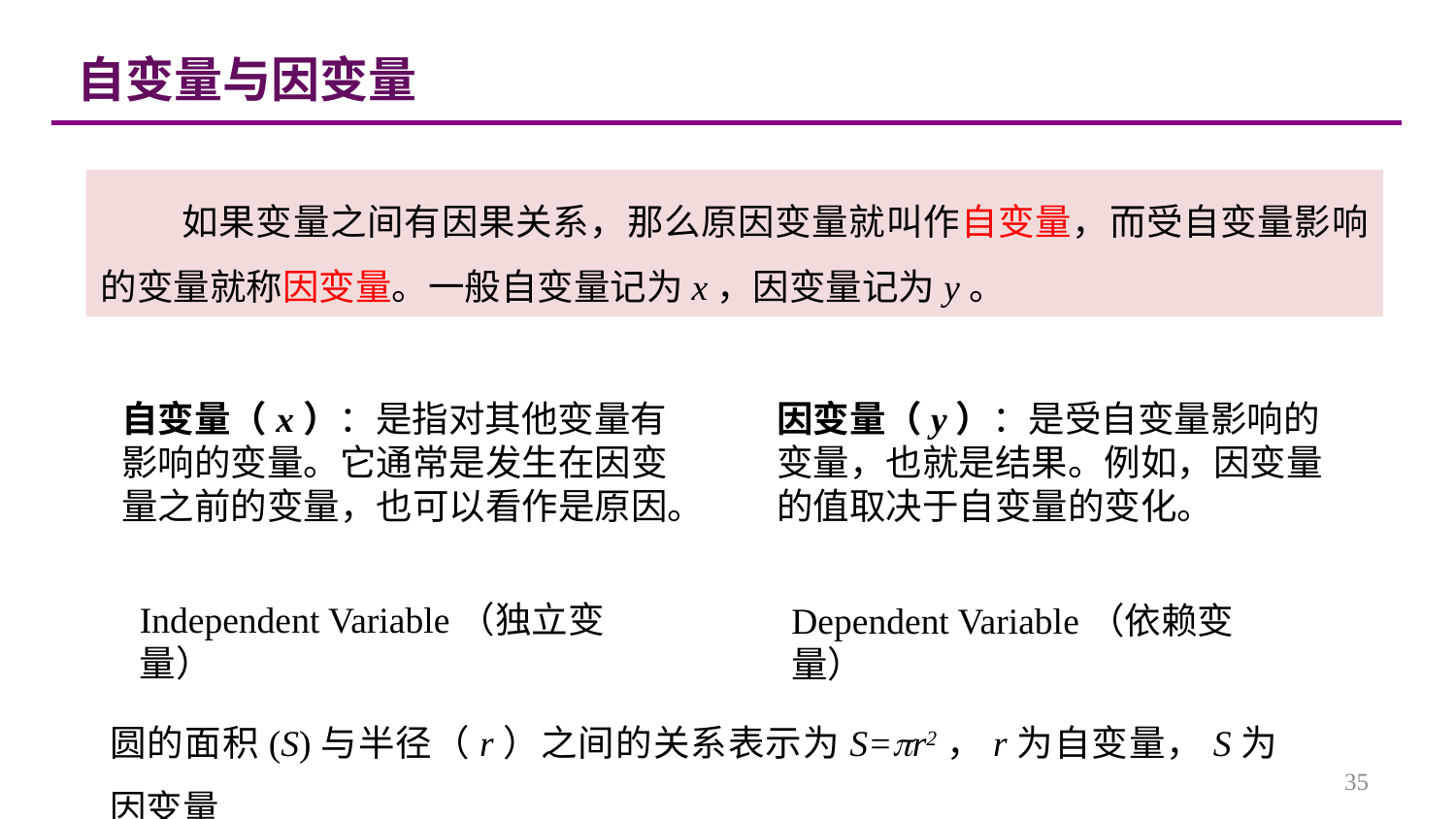

自变量与因变量
        如果变量之间有因果关系，那么原因变量就叫作自变量，而受自变量影响的变量就称因变量。一般自变量记为x，因变量记为y。
自变量（x）：是指对其他变量有影响的变量。它通常是发生在因变量之前的变量，也可以看作是原因。
因变量（y）：是受自变量影响的变量，也就是结果。例如，因变量的值取决于自变量的变化。
Independent Variable（独立变量）
Dependent Variable（依赖变量）
圆的面积(S)与半径（r）之间的关系表示为S=πr2，r为自变量，S为因变量
35